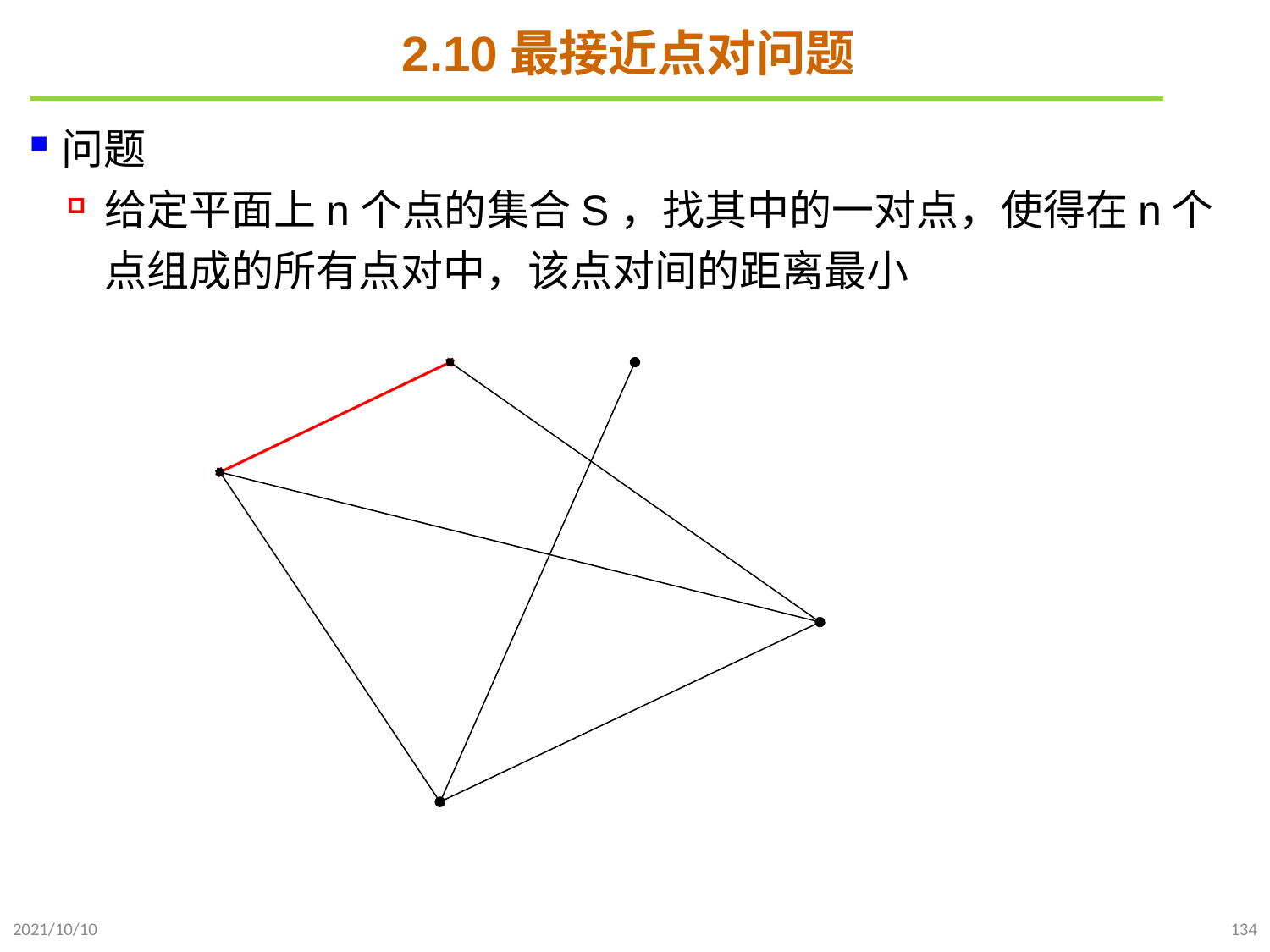

# 2.10最接近点对问题
问题
给定平面上n个点的集合S，找其中的一对点，使得在n个点组成的所有点对中，该点对间的距离最小

2021/10/10
134